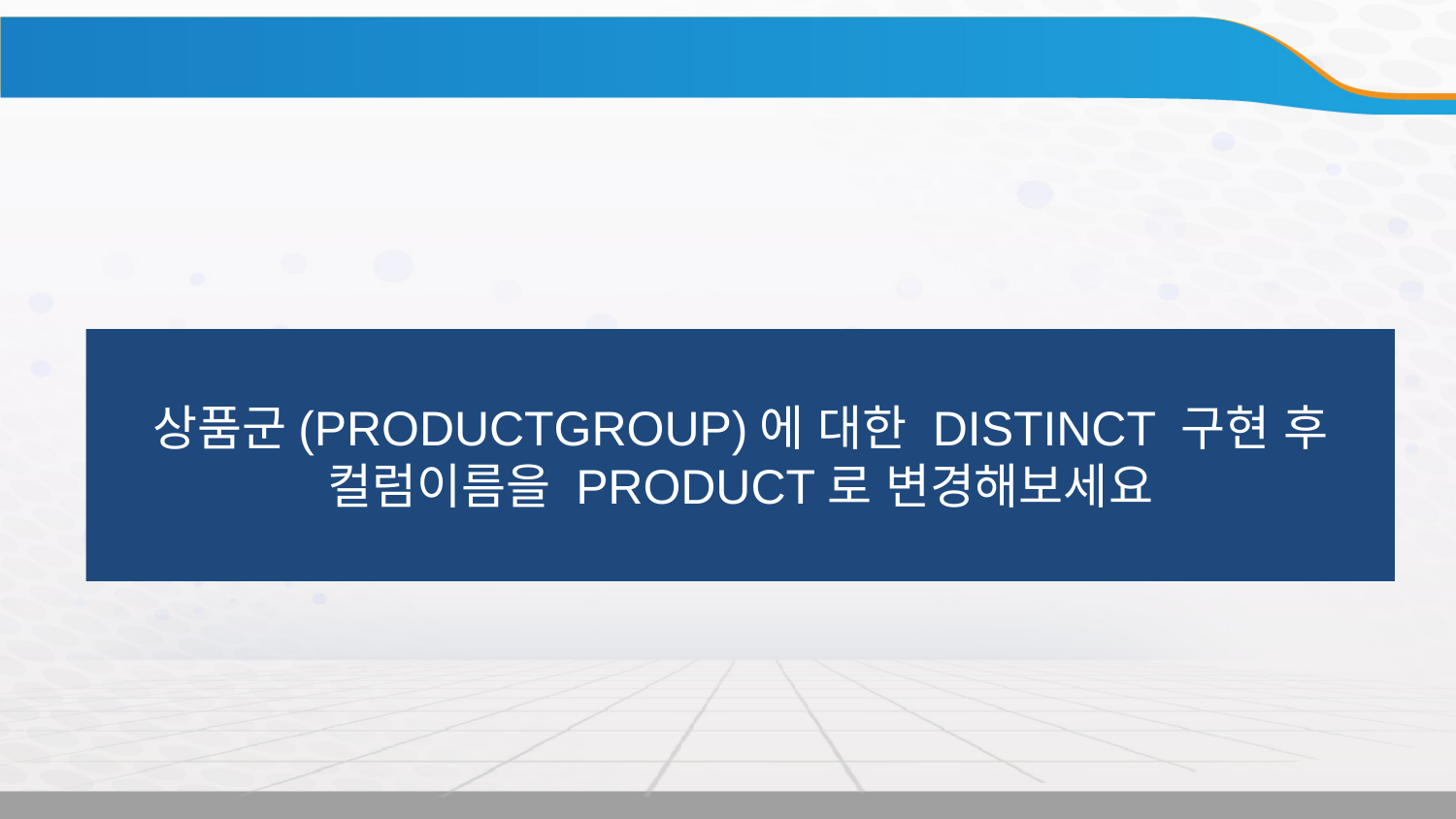

상품군(PRODUCTGROUP)에 대한 DISTINCT 구현 후
컬럼이름을 PRODUCT로 변경해보세요